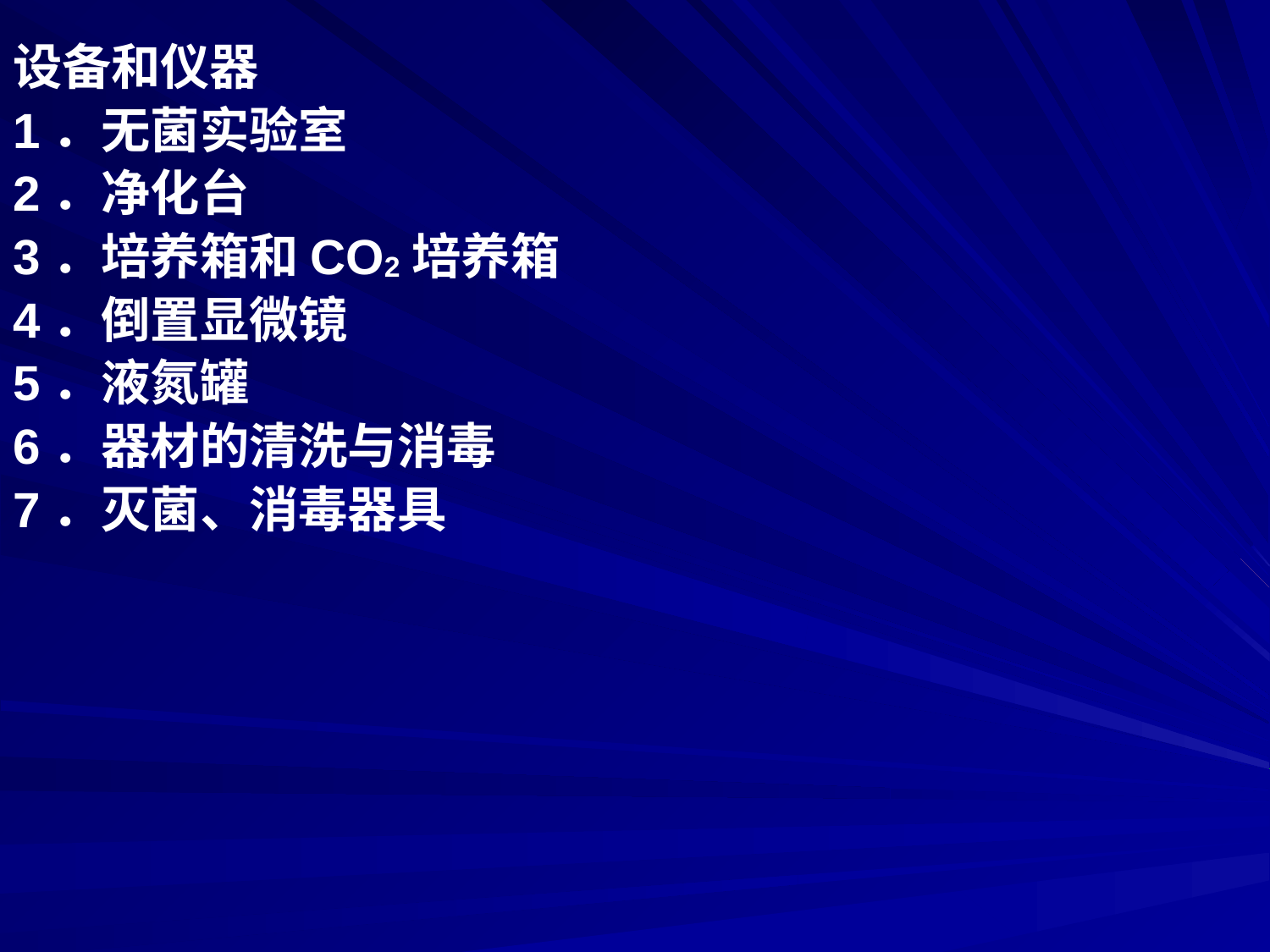

设备和仪器
1．无菌实验室
2．净化台
3．培养箱和CO2培养箱
4．倒置显微镜
5．液氮罐
6．器材的清洗与消毒
7．灭菌、消毒器具